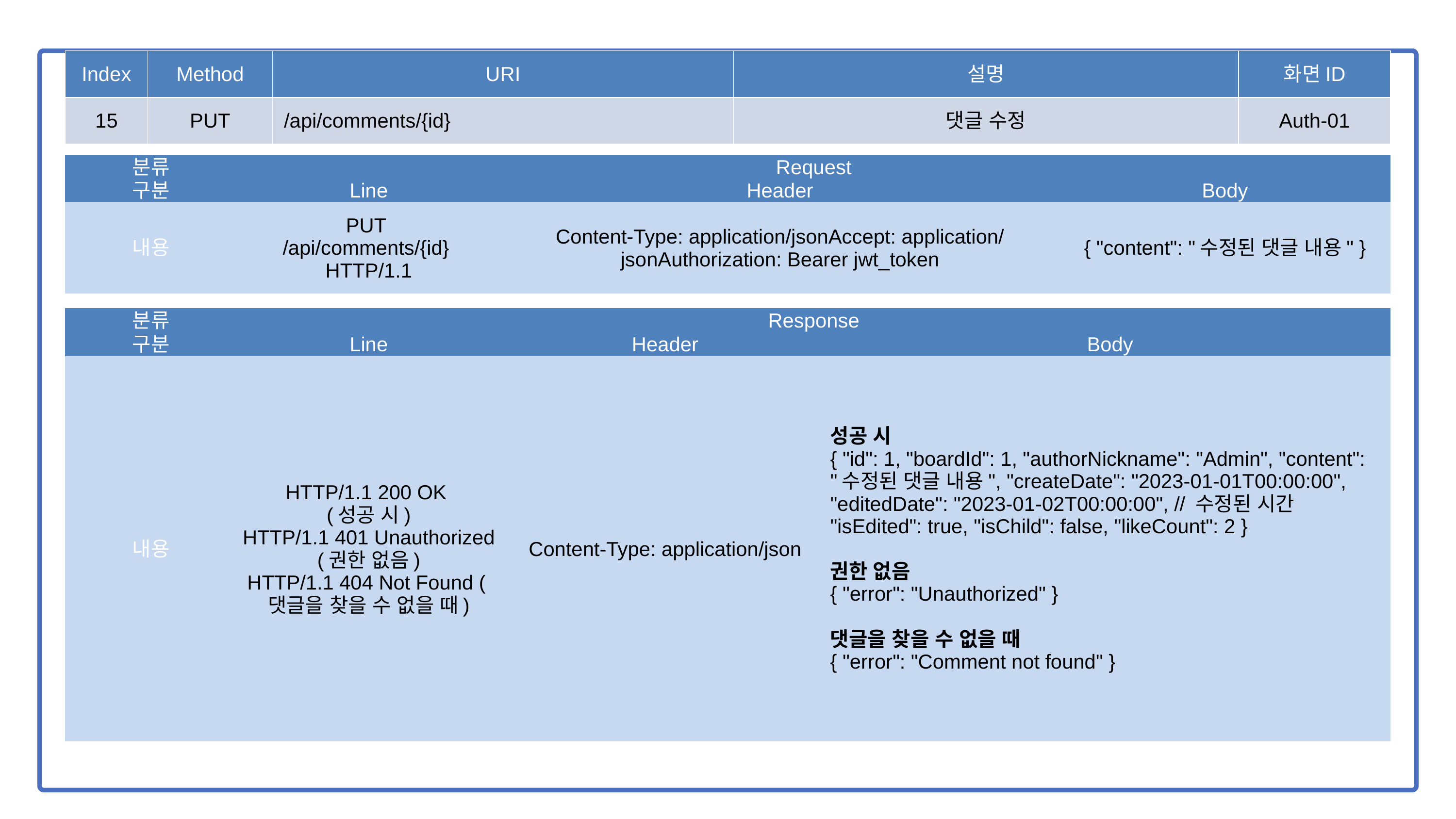

| Index | Method | URI | 설명 | 화면ID |
| --- | --- | --- | --- | --- |
| 15 | PUT | /api/comments/{id} | 댓글 수정 | Auth-01 |
| 분류 | Request |  |  |
| --- | --- | --- | --- |
| 구분 | Line | Header | Body |
| 내용 | PUT /api/comments/{id} HTTP/1.1 | Content-Type: application/jsonAccept: application/jsonAuthorization: Bearer jwt\_token | { "content": "수정된 댓글 내용" } |
| 분류 | Response |  |  |
| --- | --- | --- | --- |
| 구분 | Line | Header | Body |
| 내용 | HTTP/1.1 200 OK (성공 시) HTTP/1.1 401 Unauthorized (권한 없음) HTTP/1.1 404 Not Found (댓글을 찾을 수 없을 때) | Content-Type: application/json | 성공 시 { "id": 1, "boardId": 1, "authorNickname": "Admin", "content": "수정된 댓글 내용", "createDate": "2023-01-01T00:00:00", "editedDate": "2023-01-02T00:00:00", // 수정된 시간 "isEdited": true, "isChild": false, "likeCount": 2 } 권한 없음 { "error": "Unauthorized" } 댓글을 찾을 수 없을 때 { "error": "Comment not found" } |